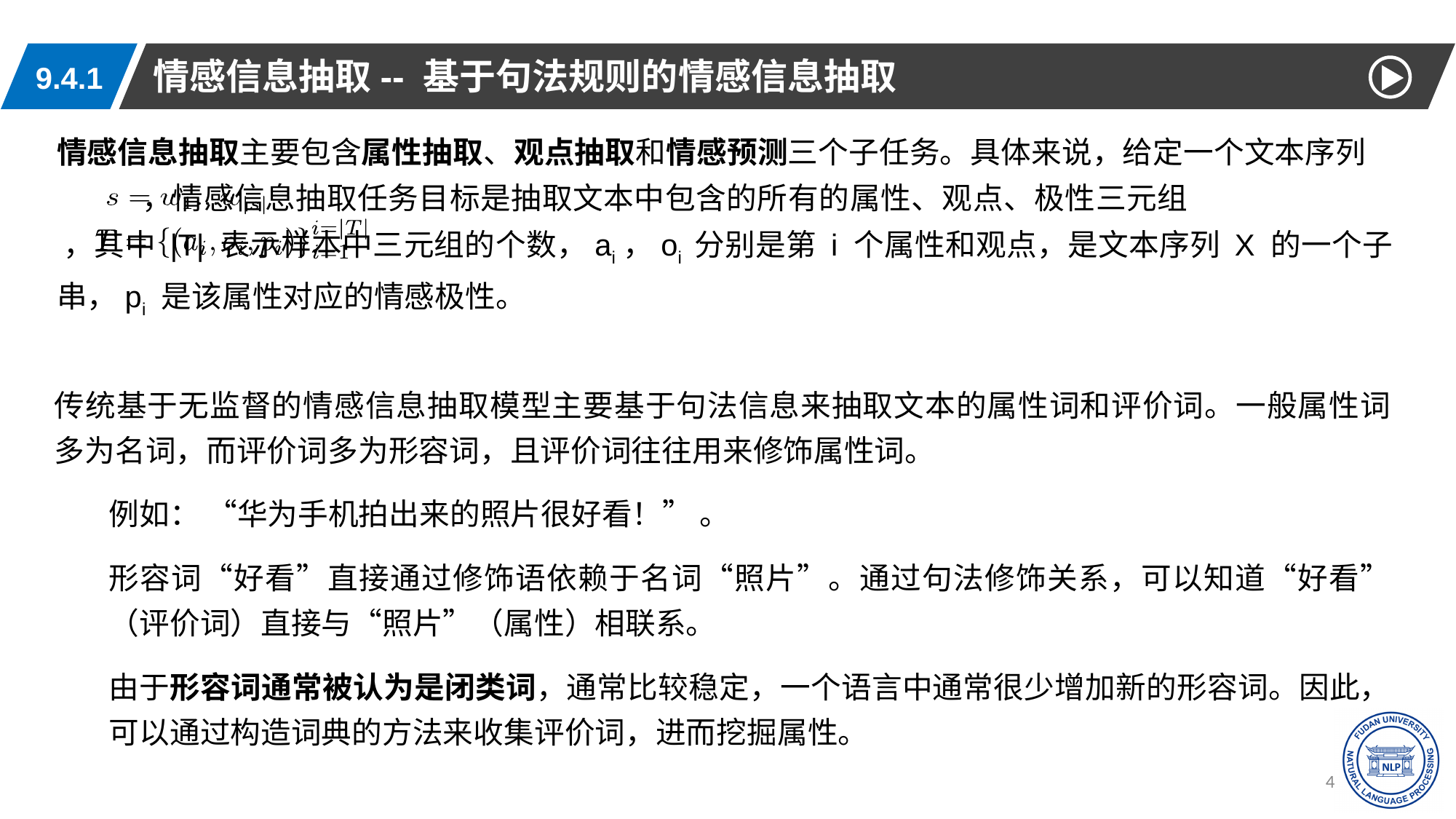

情感信息抽取-- 基于句法规则的情感信息抽取
9.4.1

情感信息抽取主要包含属性抽取、观点抽取和情感预测三个子任务。具体来说，给定一个文本序列                 ，情感信息抽取任务目标是抽取文本中包含的所有的属性、观点、极性三元组                               ，其中 |T| 表示样本中三元组的个数，ai，oi 分别是第 i 个属性和观点，是文本序列 X 的一个子串，pi 是该属性对应的情感极性。

传统基于无监督的情感信息抽取模型主要基于句法信息来抽取文本的属性词和评价词。一般属性词多为名词，而评价词多为形容词，且评价词往往用来修饰属性词。
例如： “华为手机拍出来的照片很好看！” 。
形容词“好看”直接通过修饰语依赖于名词“照片”。通过句法修饰关系，可以知道“好看”（评价词）直接与“照片”（属性）相联系。
由于形容词通常被认为是闭类词，通常比较稳定，一个语言中通常很少增加新的形容词。因此，可以通过构造词典的方法来收集评价词，进而挖掘属性。
41